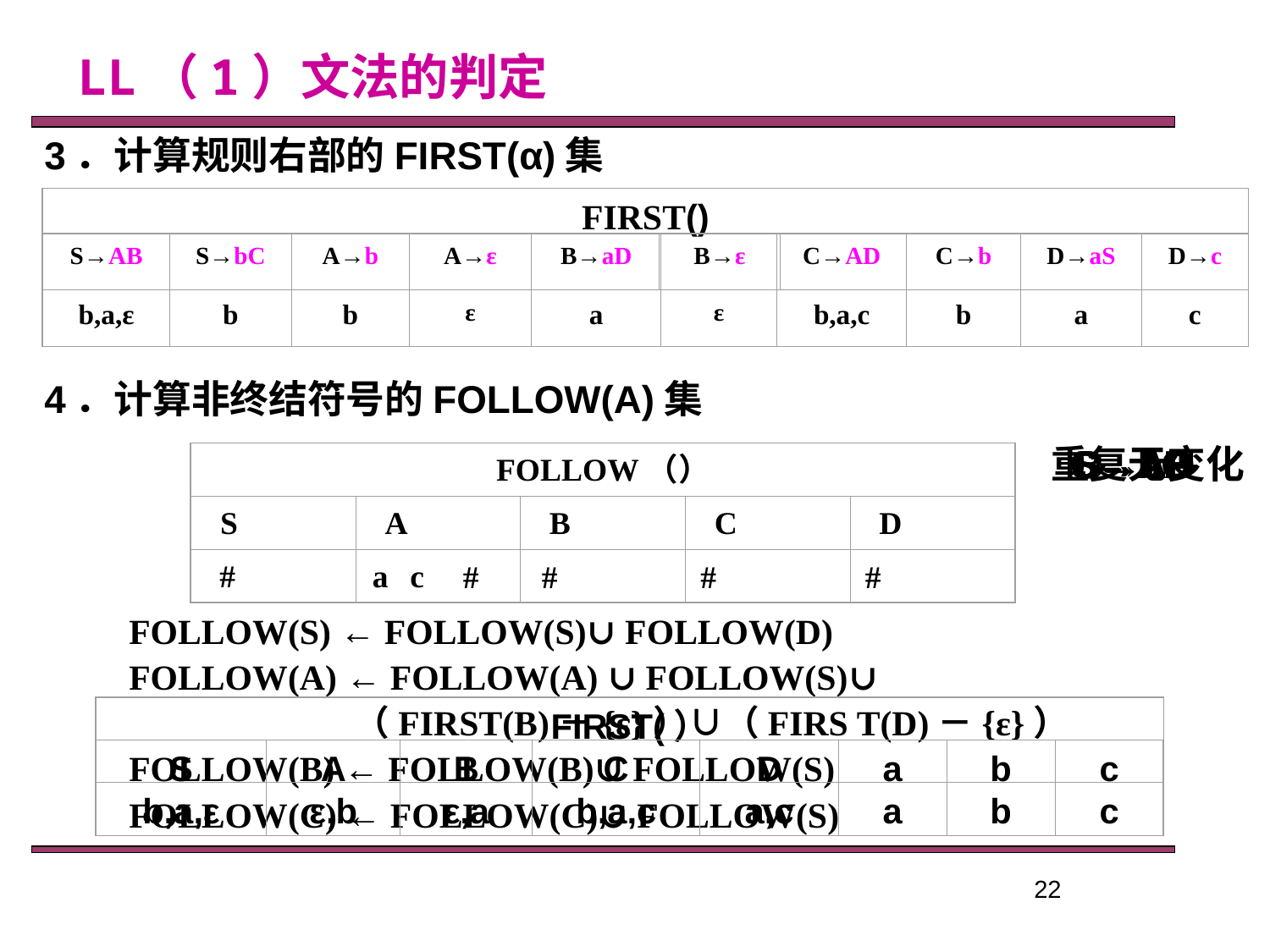

LL（1）文法的判定
3．计算规则右部的FIRST(α)集

FIRST()

S→AB

S→bC

A→b

A→ε

B→aD

B→ε

C→AD

C→b

D→aS

D→c

b,a,ε

b

b

ε

a

ε

b,a,c

b

a

c

4．计算非终结符号的FOLLOW(A)集
重复无变化
C→AD
S→AB
S→bC
S→AB
B→aD
C→AD

FOLLOW（）

S

A

B

C

D

#

a
c
#

#

#

#

FOLLOW(S) ← FOLLOW(S)∪ FOLLOW(D)
FOLLOW(A) ← FOLLOW(A) ∪ FOLLOW(S)∪
                           （FIRST(B)－{ε}）∪（FIRS T(D)－{ε}）
FOLLOW(B) ← FOLLOW(B)∪ FOLLOW(S)
FOLLOW(C) ← FOLLOW(C)∪ FOLLOW(S)

FIRST(）

S

A

B

C

D

a

b

c

b,a,ε

ε,b

ε,a

b,a,c

a,c

a

b

c

22